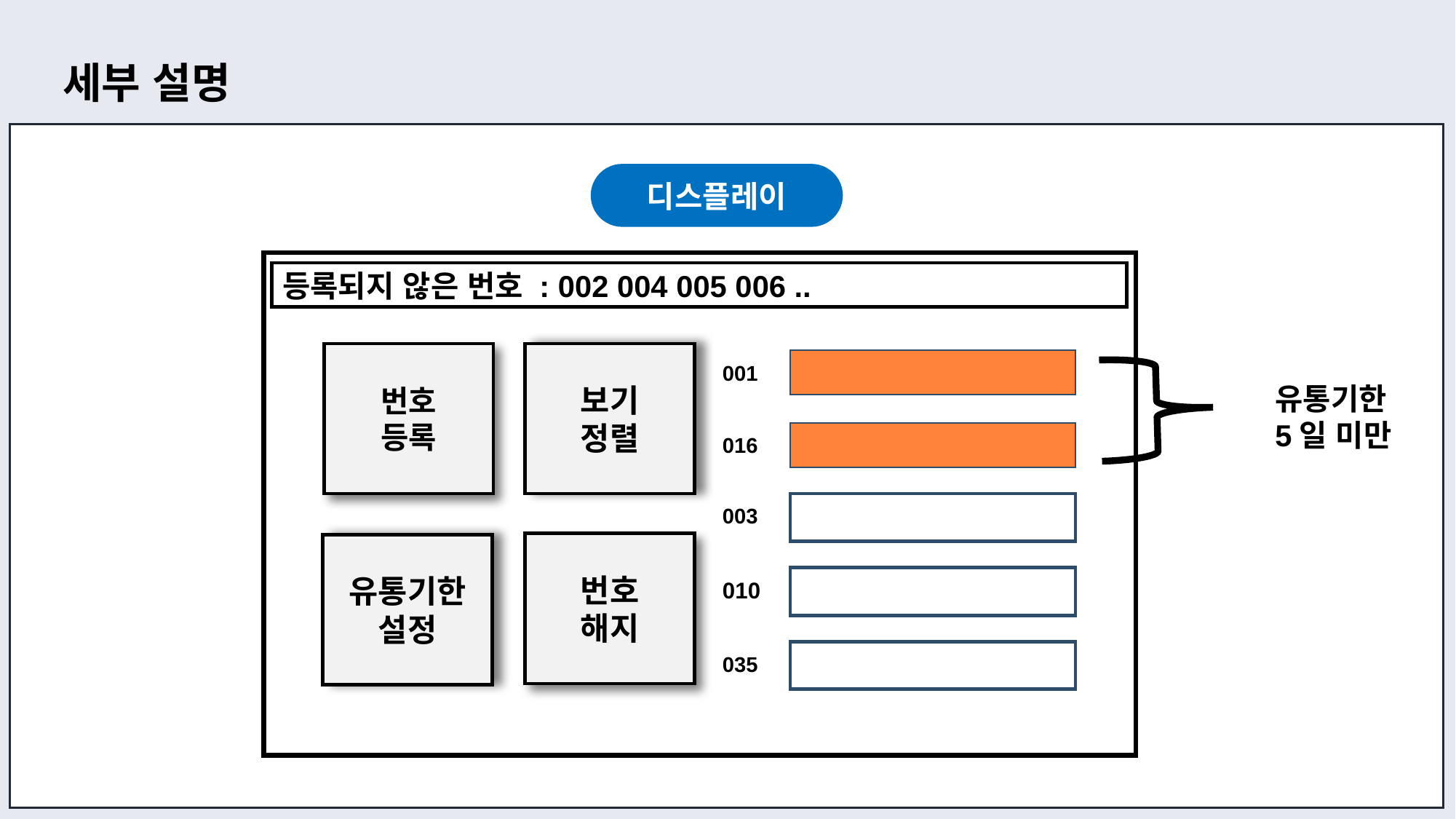

세부 설명

디스플레이

등록되지 않은 번호 : 002 004 005 006 ..

번호
등록
보기
정렬

001

유통기한
5일 미만

016

003
번호
해지
유통기한
설정

010

035